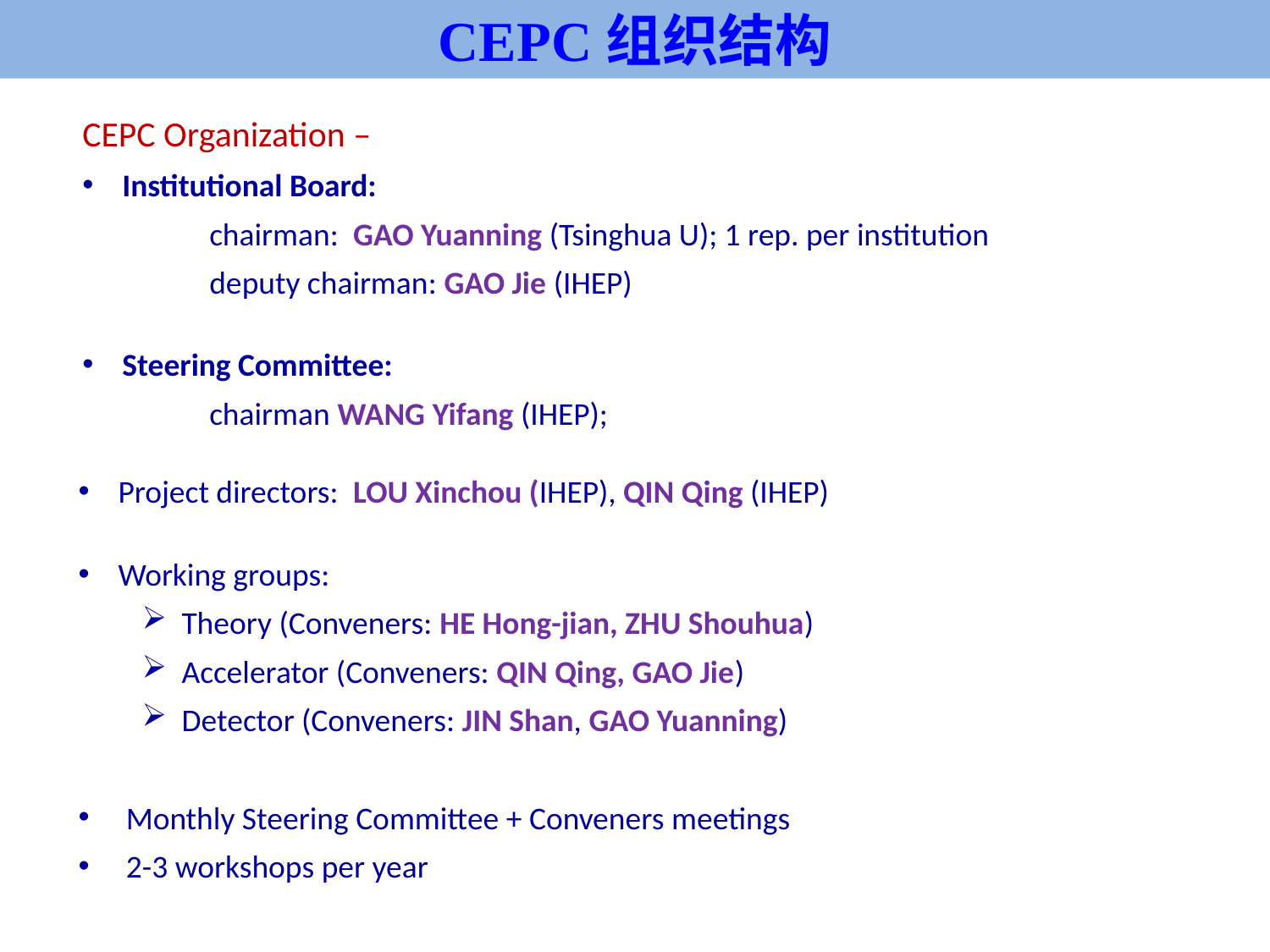

CEPC组织结构
CEPC Organization –
Institutional Board:
 	chairman:  GAO Yuanning (Tsinghua U); 1 rep. per institution
	deputy chairman: GAO Jie (IHEP)

Steering Committee:
 	chairman WANG Yifang (IHEP);

Project directors:  LOU Xinchou (IHEP), QIN Qing (IHEP)

Working groups:
Theory (Conveners: HE Hong-jian, ZHU Shouhua)
Accelerator (Conveners: QIN Qing, GAO Jie)
Detector (Conveners: JIN Shan, GAO Yuanning)

Monthly Steering Committee + Conveners meetings
2-3 workshops per year